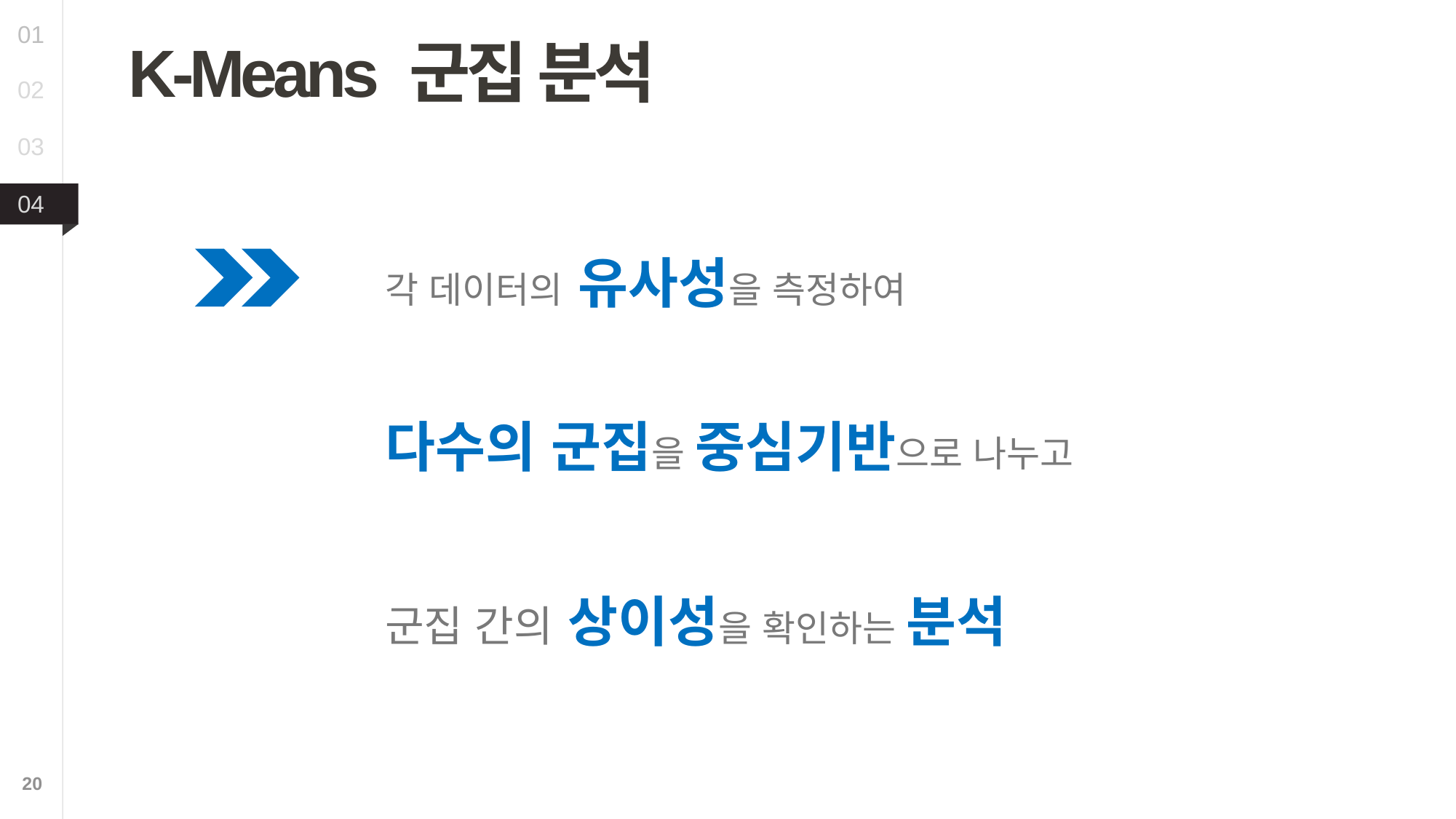

01
02
03
04

K-Means 군집 분석
각 데이터의 유사성을 측정하여

다수의 군집을 중심기반으로 나누고

군집 간의 상이성을 확인하는 분석

20